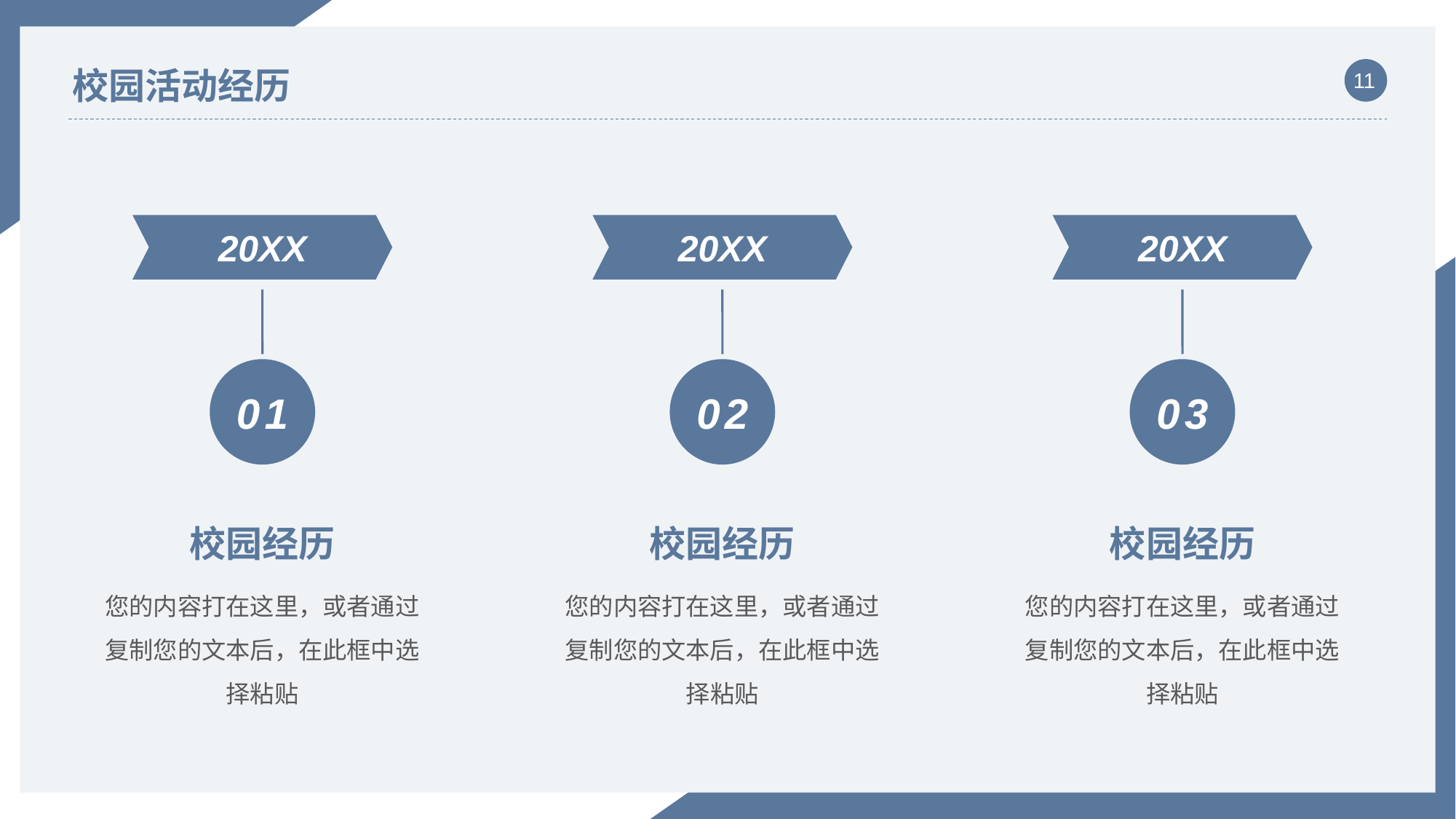

校园活动经历

20XX
01
校园经历
您的内容打在这里，或者通过复制您的文本后，在此框中选择粘贴

20XX
02
校园经历
您的内容打在这里，或者通过复制您的文本后，在此框中选择粘贴

20XX
03
校园经历
您的内容打在这里，或者通过复制您的文本后，在此框中选择粘贴